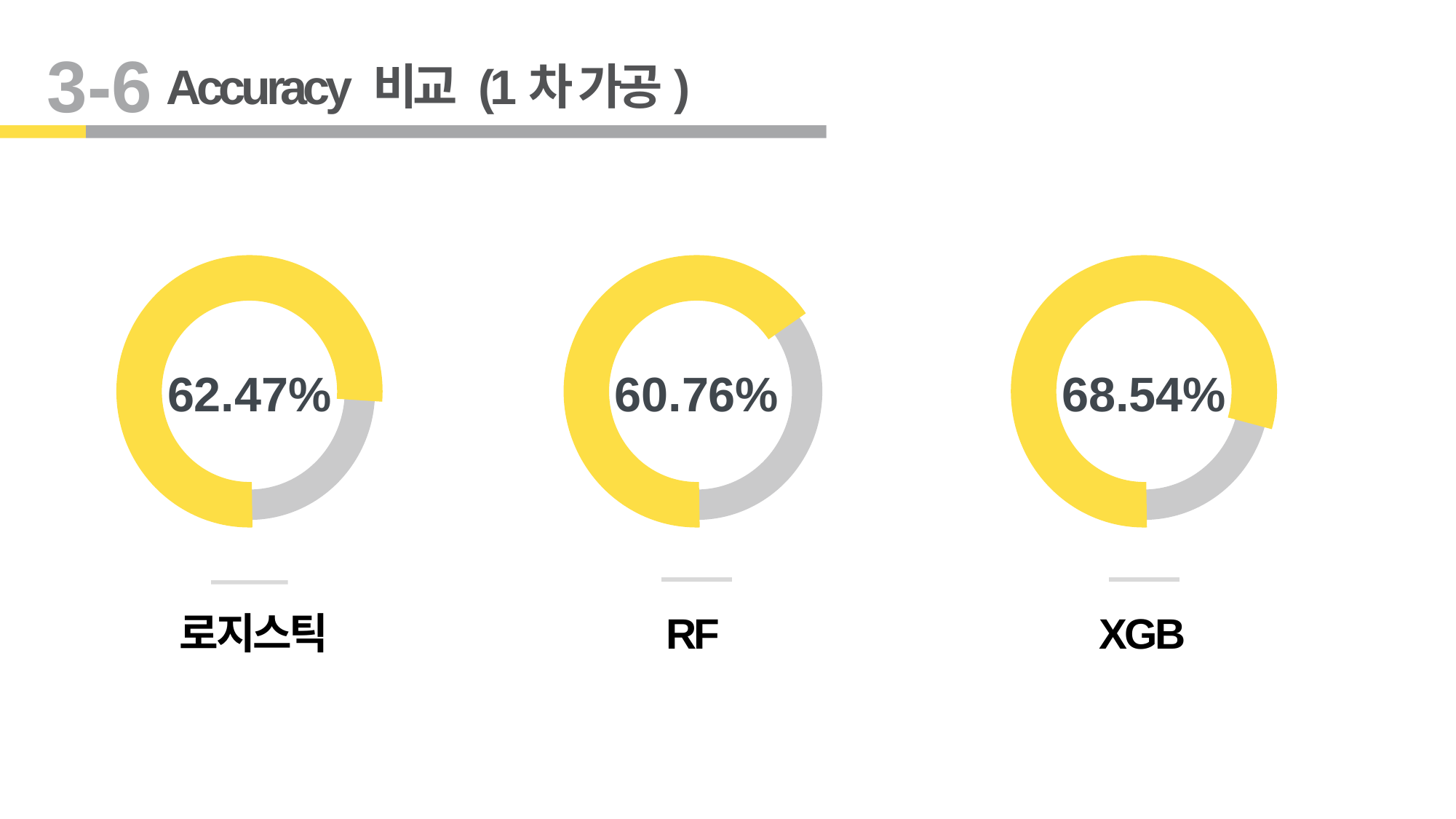

3-6
Accuracy 비교 (1차 가공)

62.47%
60.76%
68.54%

로지스틱
RF
XGB